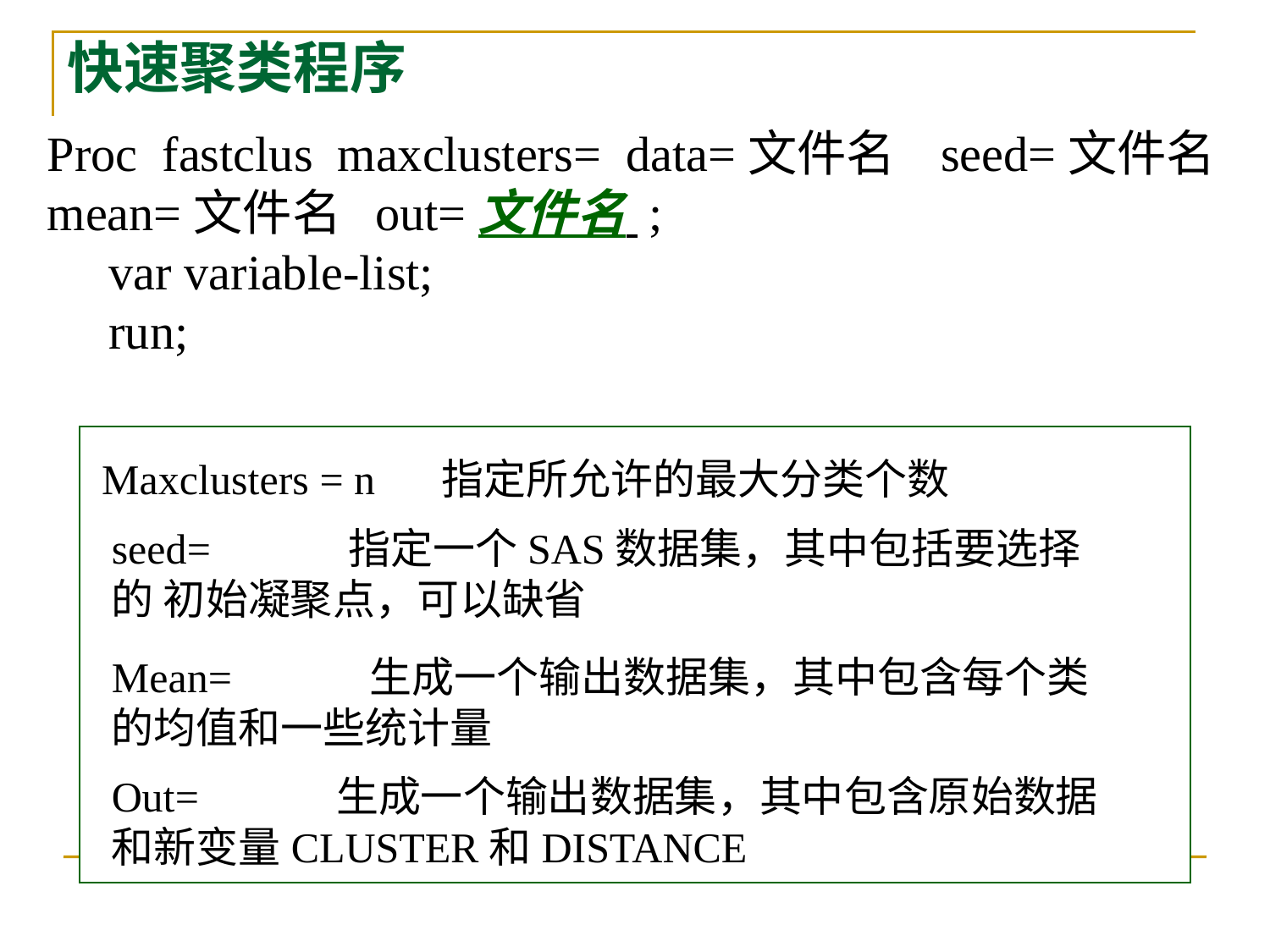

快速聚类程序
Proc  fastclus  maxclusters=  data=文件名   seed=文件名 mean=文件名  out=文件名 ;
     var variable-list;
     run;

Maxclusters = n
指定所允许的最大分类个数
seed=            指定一个SAS数据集，其中包括要选择的 初始凝聚点，可以缺省
Mean=            生成一个输出数据集，其中包含每个类的均值和一些统计量
Out=            生成一个输出数据集，其中包含原始数据和新变量CLUSTER和DISTANCE